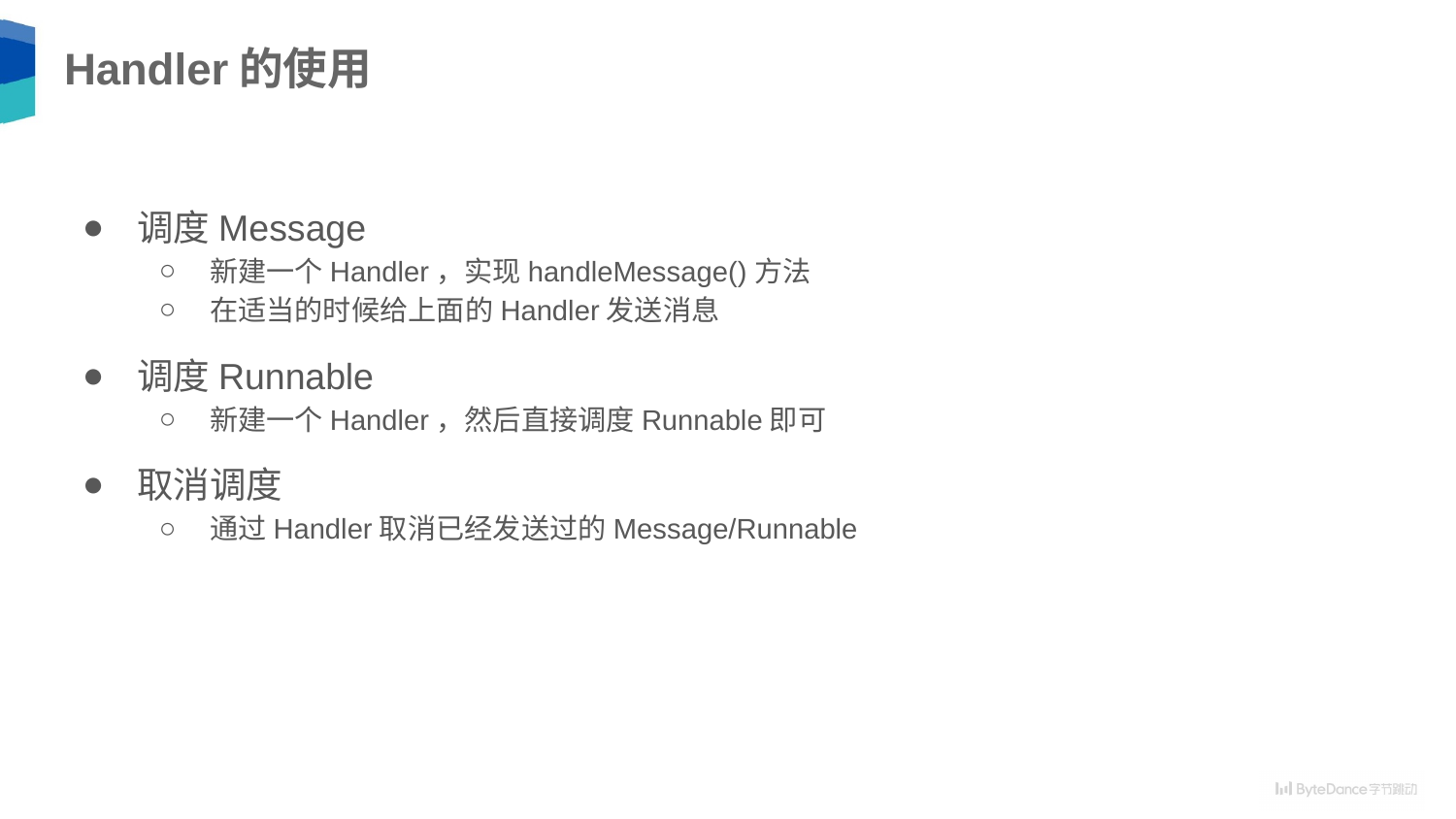

# Handler的使用
调度Message
新建一个Handler，实现handleMessage()方法
在适当的时候给上面的Handler发送消息
调度Runnable
新建一个Handler，然后直接调度Runnable即可
取消调度
通过Handler取消已经发送过的Message/Runnable